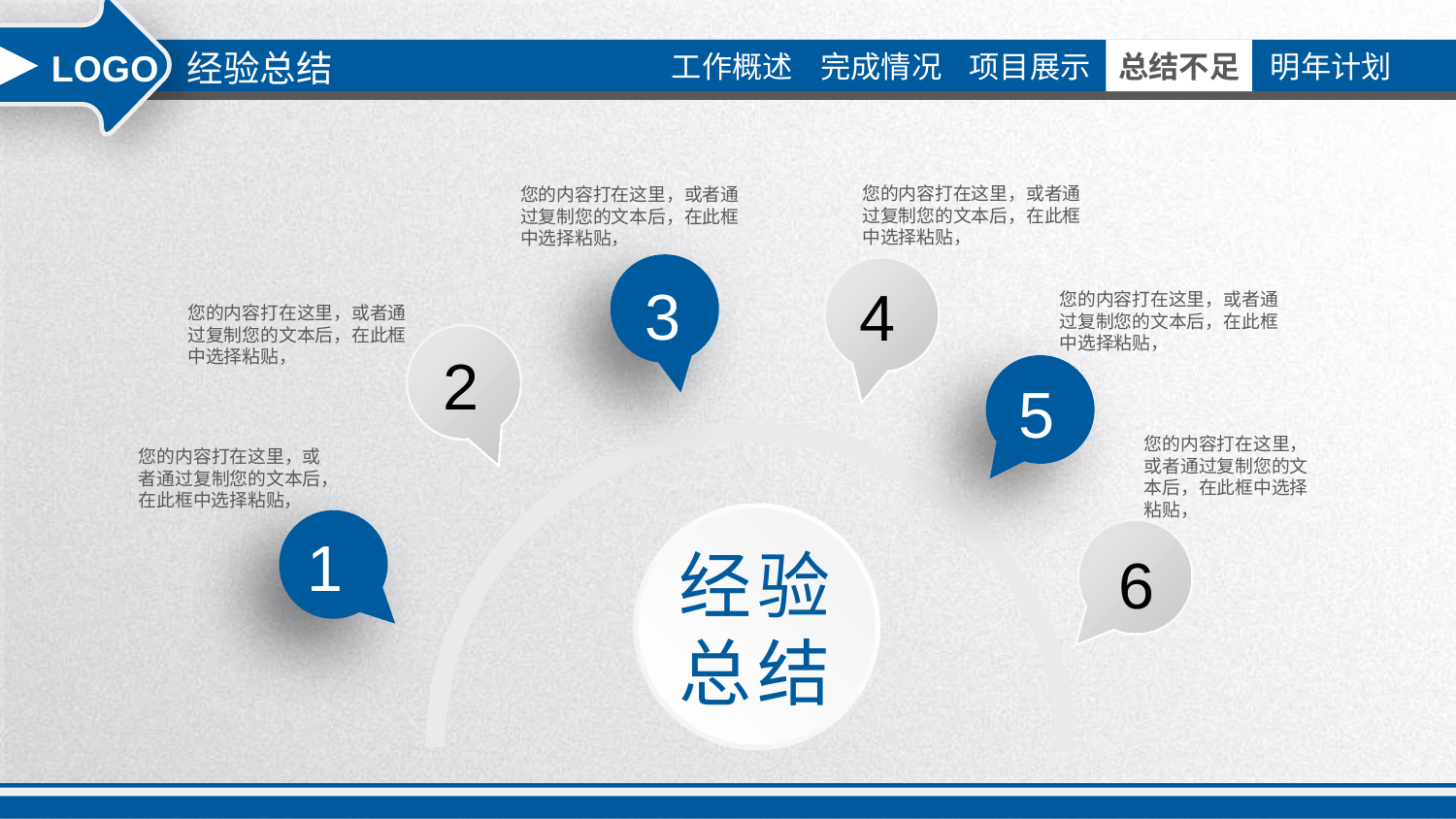

经验总结
LOGO

您的内容打在这里，或者通过复制您的文本后，在此框中选择粘贴，
您的内容打在这里，或者通过复制您的文本后，在此框中选择粘贴，

3
4
您的内容打在这里，或者通过复制您的文本后，在此框中选择粘贴，
您的内容打在这里，或者通过复制您的文本后，在此框中选择粘贴，

2

5

您的内容打在这里，或者通过复制您的文本后，在此框中选择粘贴，
您的内容打在这里，或者通过复制您的文本后，在此框中选择粘贴，

经验总结

1
6